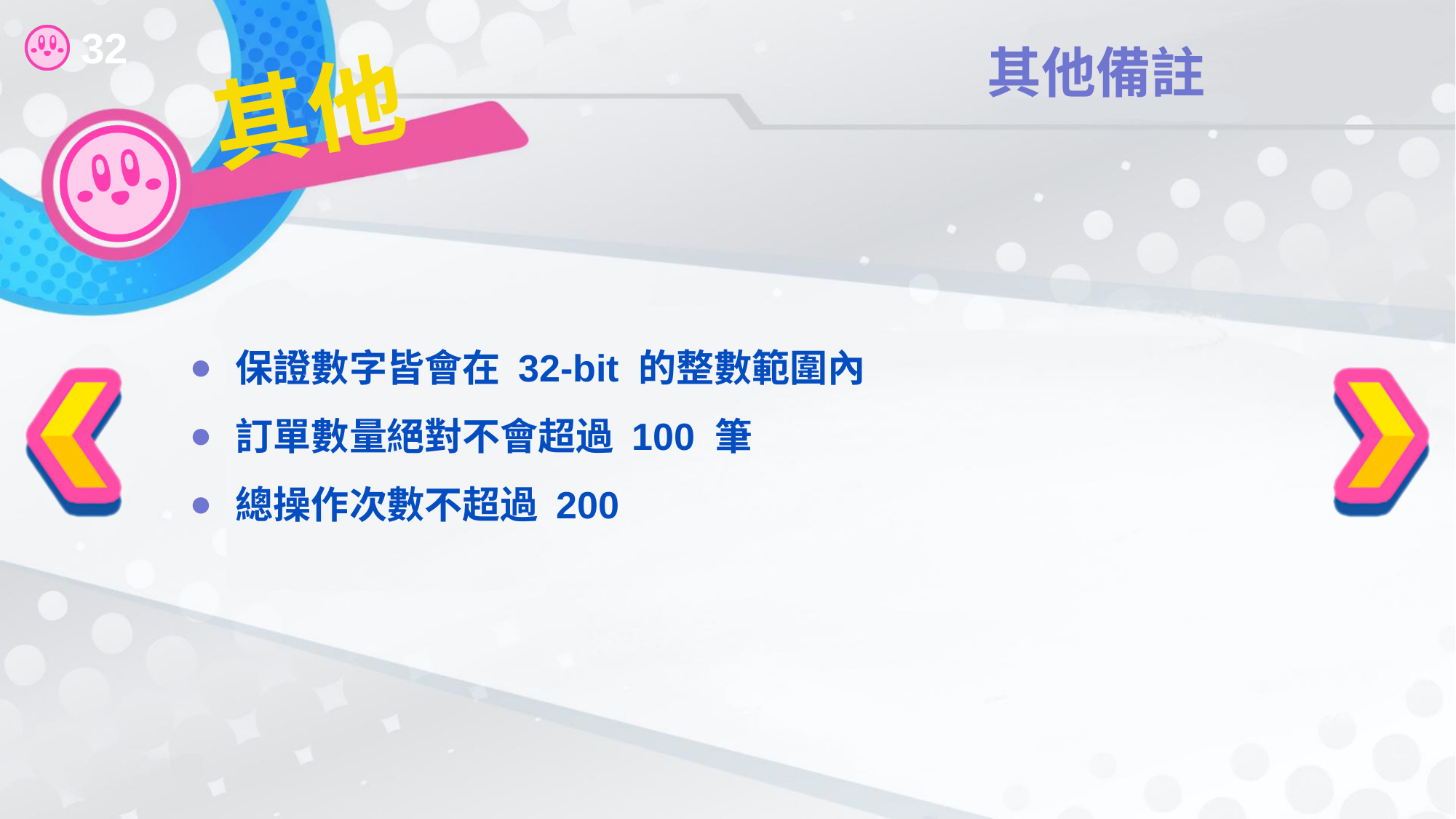

其他備註
# 其他
保證數字皆會在 32-bit 的整數範圍內
訂單數量絕對不會超過 100 筆
總操作次數不超過 200